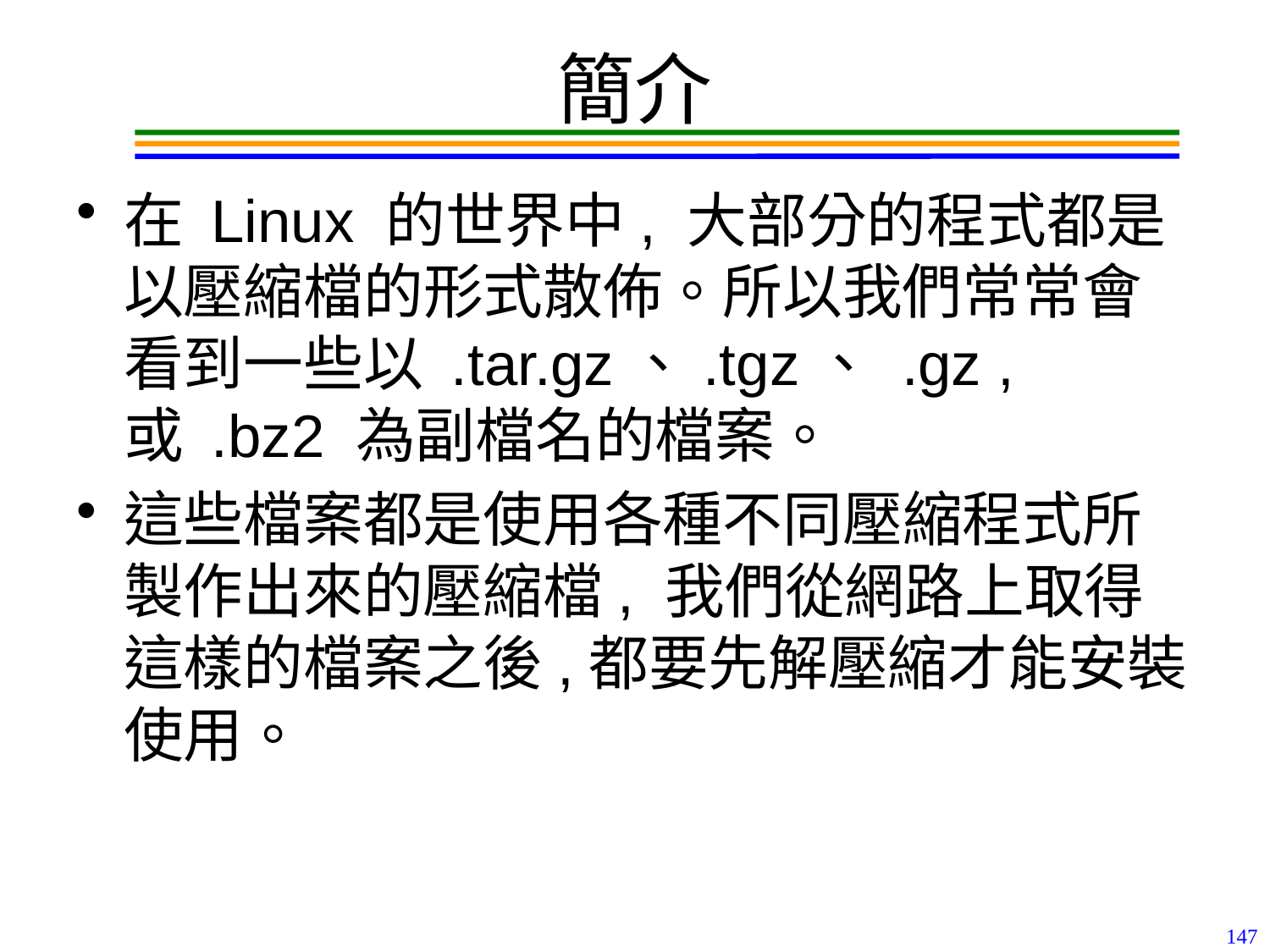

# 簡介
在 Linux 的世界中, 大部分的程式都是以壓縮檔的形式散佈。所以我們常常會看到一些以 .tar.gz、.tgz、 .gz , 或 .bz2 為副檔名的檔案。
這些檔案都是使用各種不同壓縮程式所製作出來的壓縮檔, 我們從網路上取得這樣的檔案之後,都要先解壓縮才能安裝使用。

147